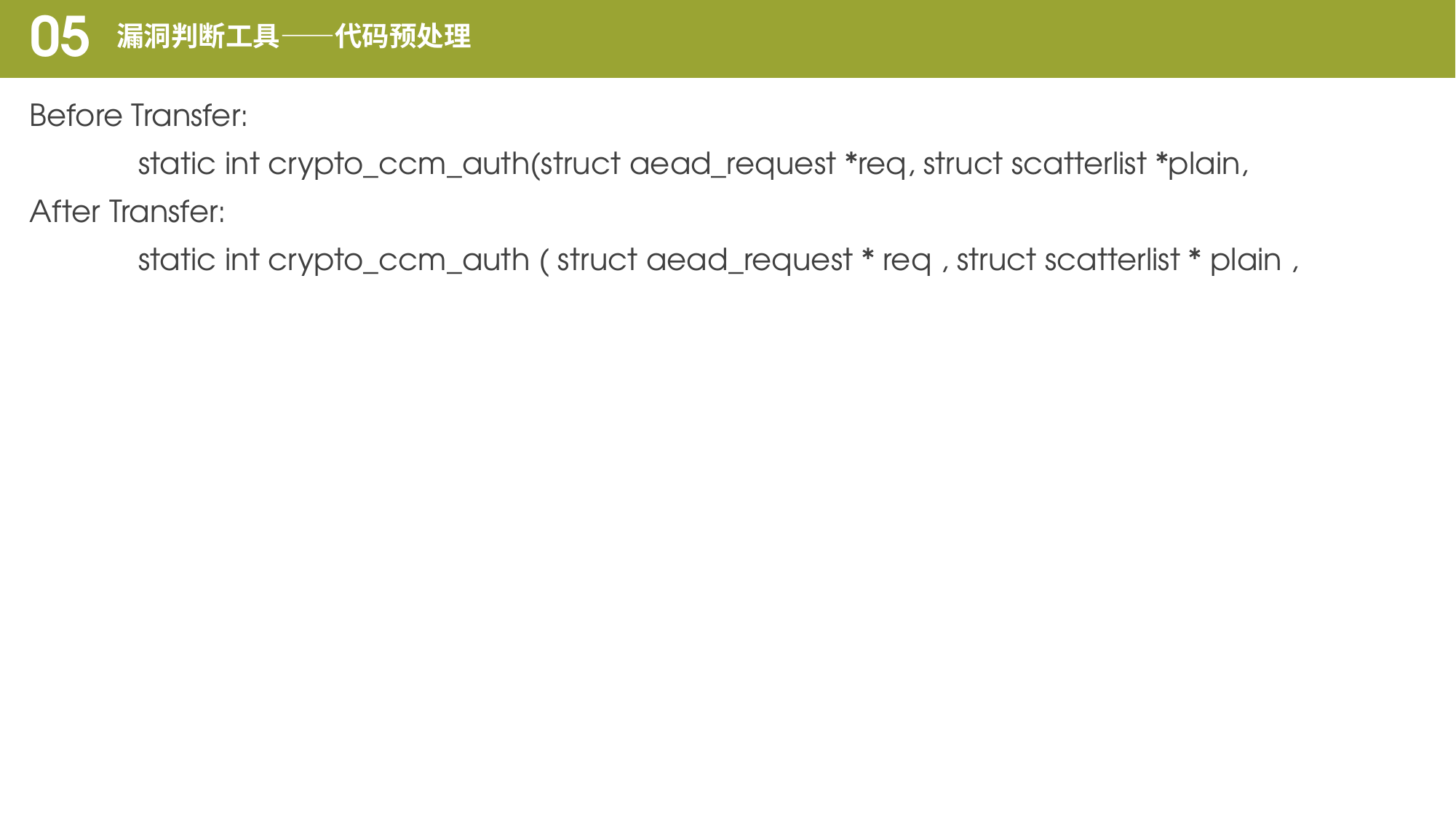

05
漏洞判断工具——代码预处理
Before Transfer:
	static int crypto_ccm_auth(struct aead_request *req, struct scatterlist *plain,
After Transfer:
	static int crypto_ccm_auth ( struct aead_request * req , struct scatterlist * plain ,